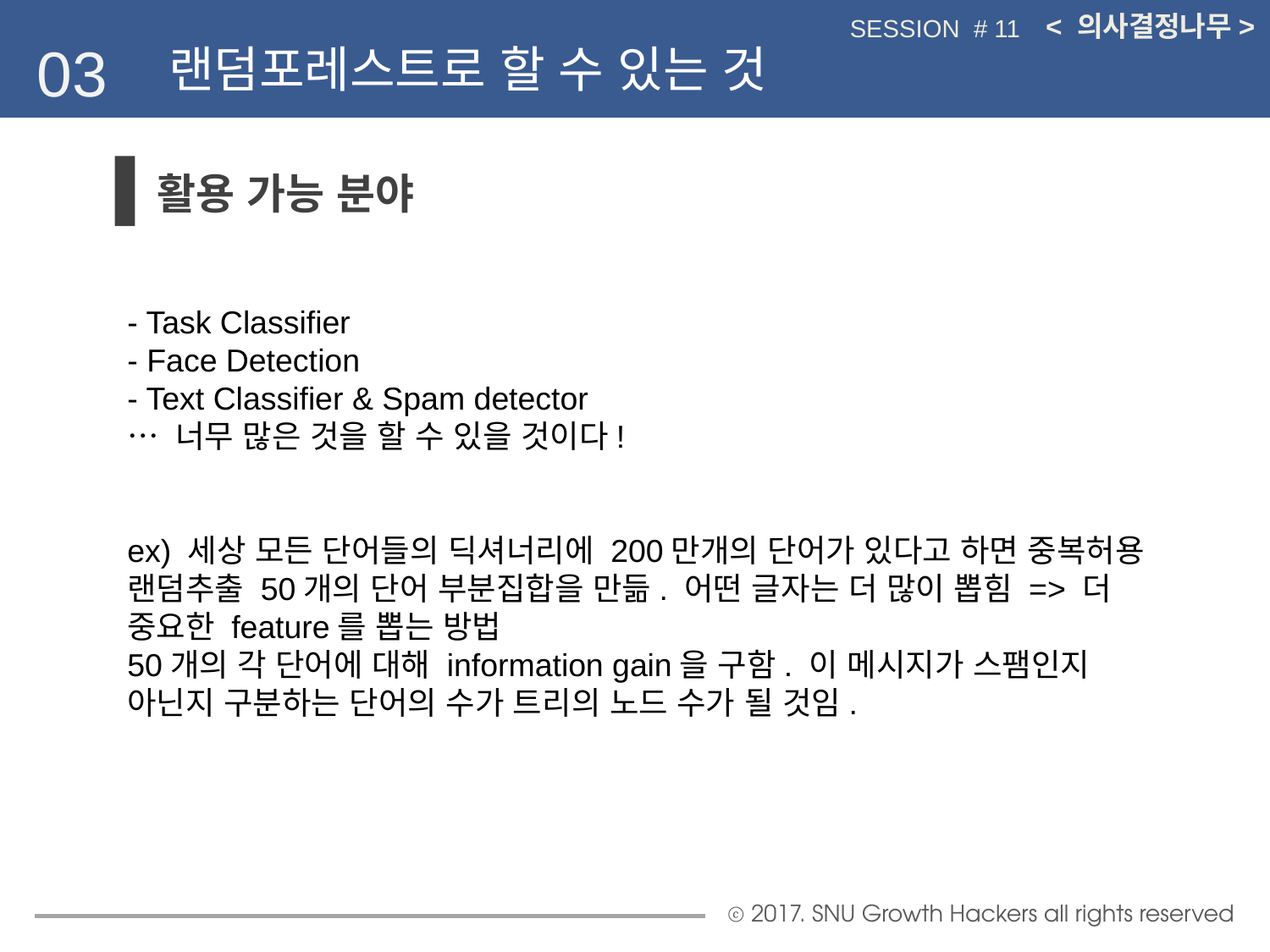

< 의사결정나무>
SESSION  # 11
03
랜덤포레스트로 할 수 있는 것

활용 가능 분야
- Task Classifier
- Face Detection
- Text Classifier & Spam detector
… 너무 많은 것을 할 수 있을 것이다!

ex) 세상 모든 단어들의 딕셔너리에 200만개의 단어가 있다고 하면 중복허용 랜덤추출 50개의 단어 부분집합을 만듦. 어떤 글자는 더 많이 뽑힘 => 더 중요한 feature를 뽑는 방법
50개의 각 단어에 대해 information gain을 구함. 이 메시지가 스팸인지 아닌지 구분하는 단어의 수가 트리의 노드 수가 될 것임.

ⓒ 2017. SNU Growth Hackers all rights reserved